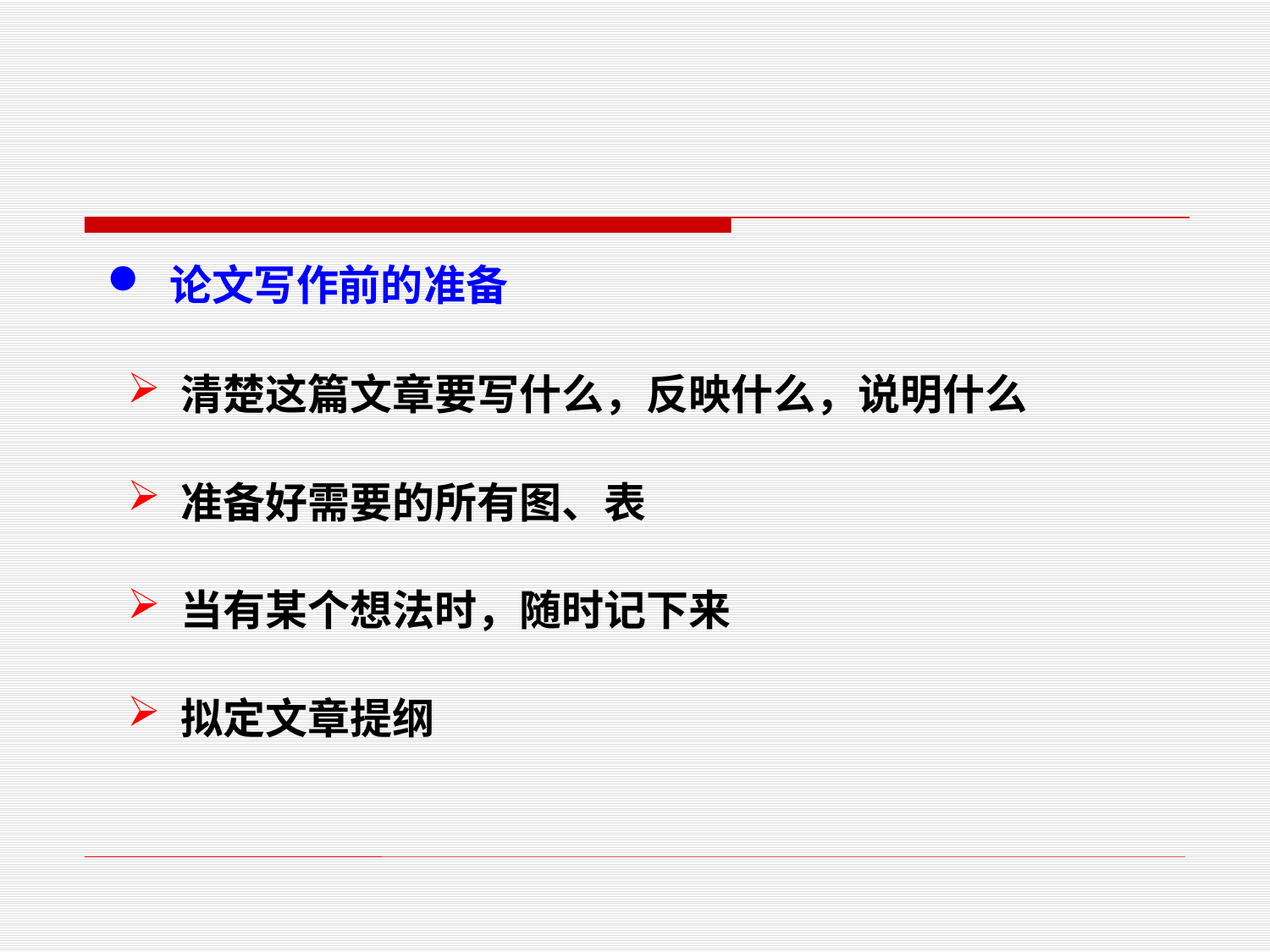

论文写作前的准备
 清楚这篇文章要写什么，反映什么，说明什么
 准备好需要的所有图、表
 当有某个想法时，随时记下来
 拟定文章提纲